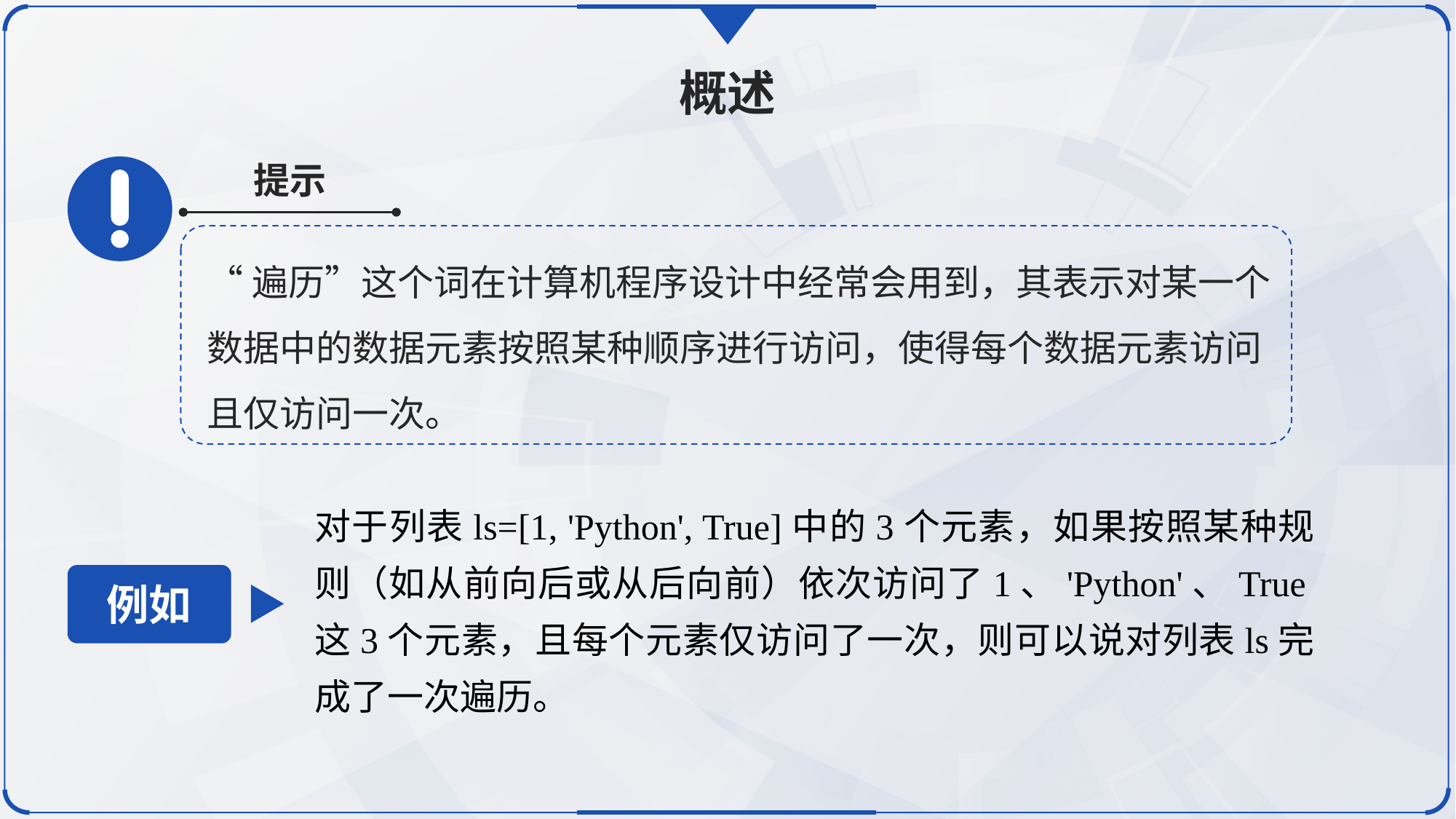

概述
提示

“遍历”这个词在计算机程序设计中经常会用到，其表示对某一个数据中的数据元素按照某种顺序进行访问，使得每个数据元素访问且仅访问一次。
对于列表ls=[1, 'Python', True]中的3个元素，如果按照某种规则（如从前向后或从后向前）依次访问了1、'Python'、True这3个元素，且每个元素仅访问了一次，则可以说对列表ls完成了一次遍历。

例如